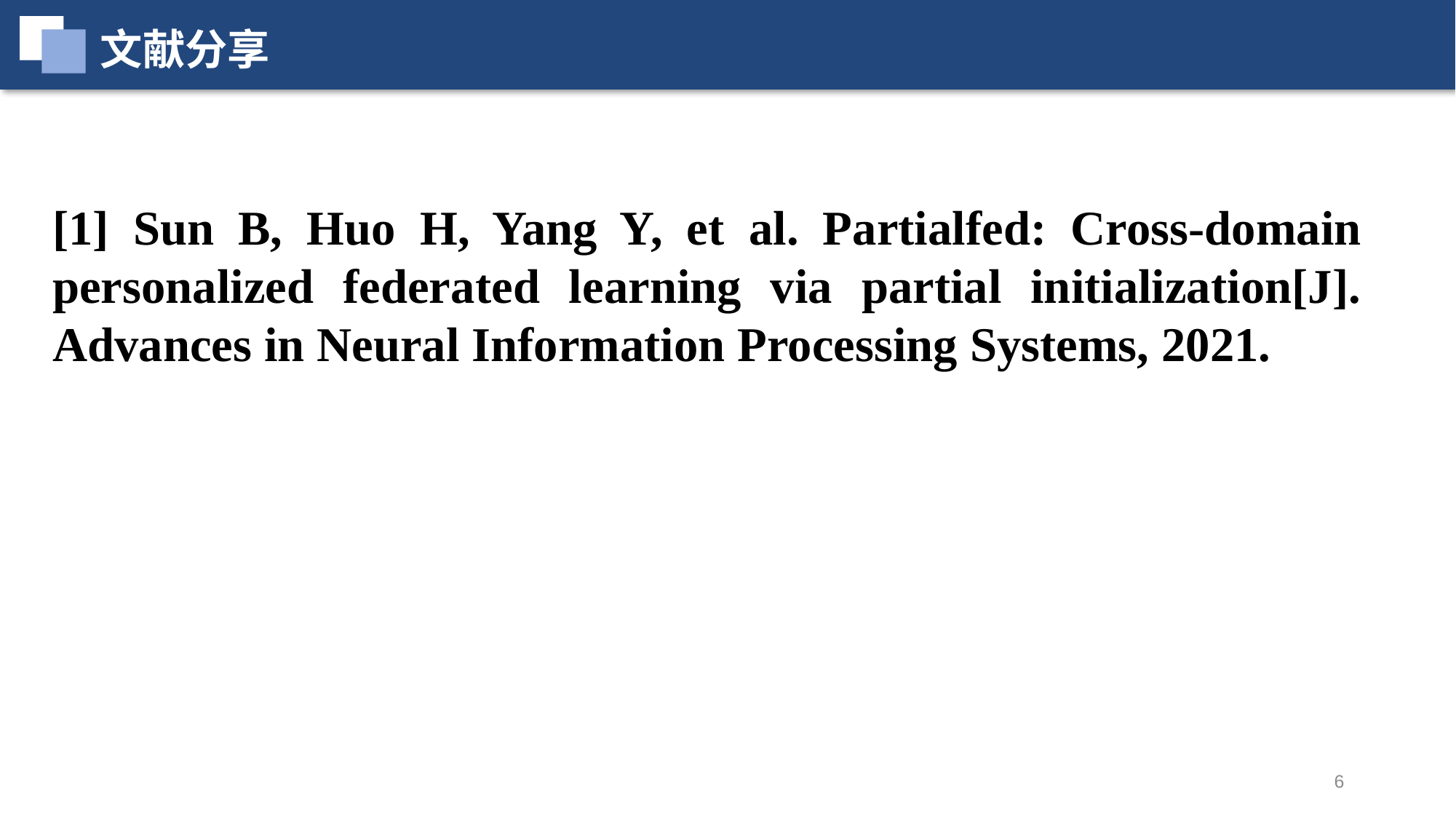

文献分享

[1] Sun B, Huo H, Yang Y, et al. Partialfed: Cross-domain personalized federated learning via partial initialization[J]. Advances in Neural Information Processing Systems, 2021.

6